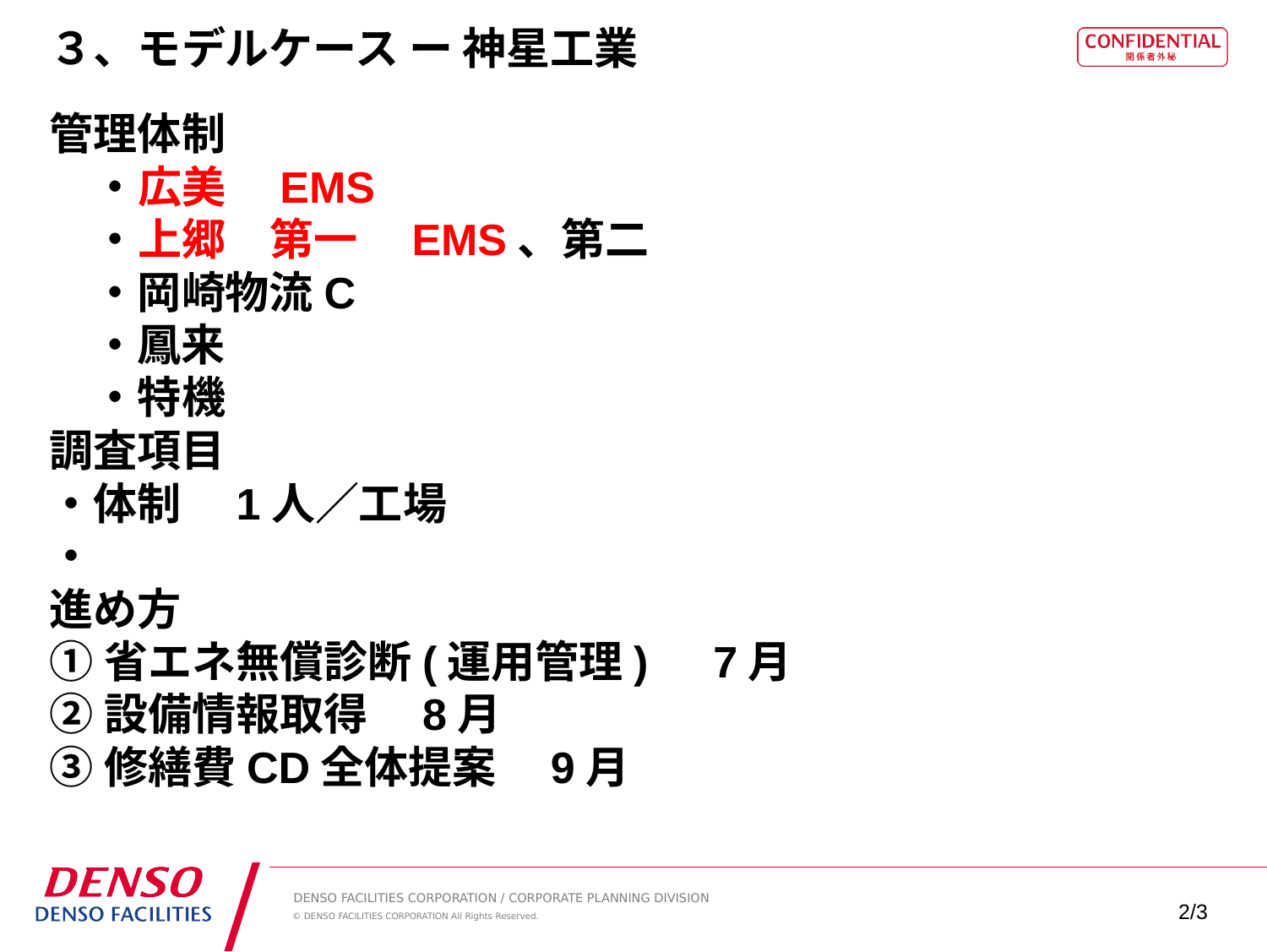

# ３、モデルケース ー 神星工業
管理体制
　・広美　EMS
　・上郷　第一　EMS、第二
　・岡崎物流C
　・鳳来
　・特機
調査項目
・体制　1人／工場
・
進め方
①省エネ無償診断(運用管理)　7月
②設備情報取得　8月
③修繕費CD全体提案　9月

2/3